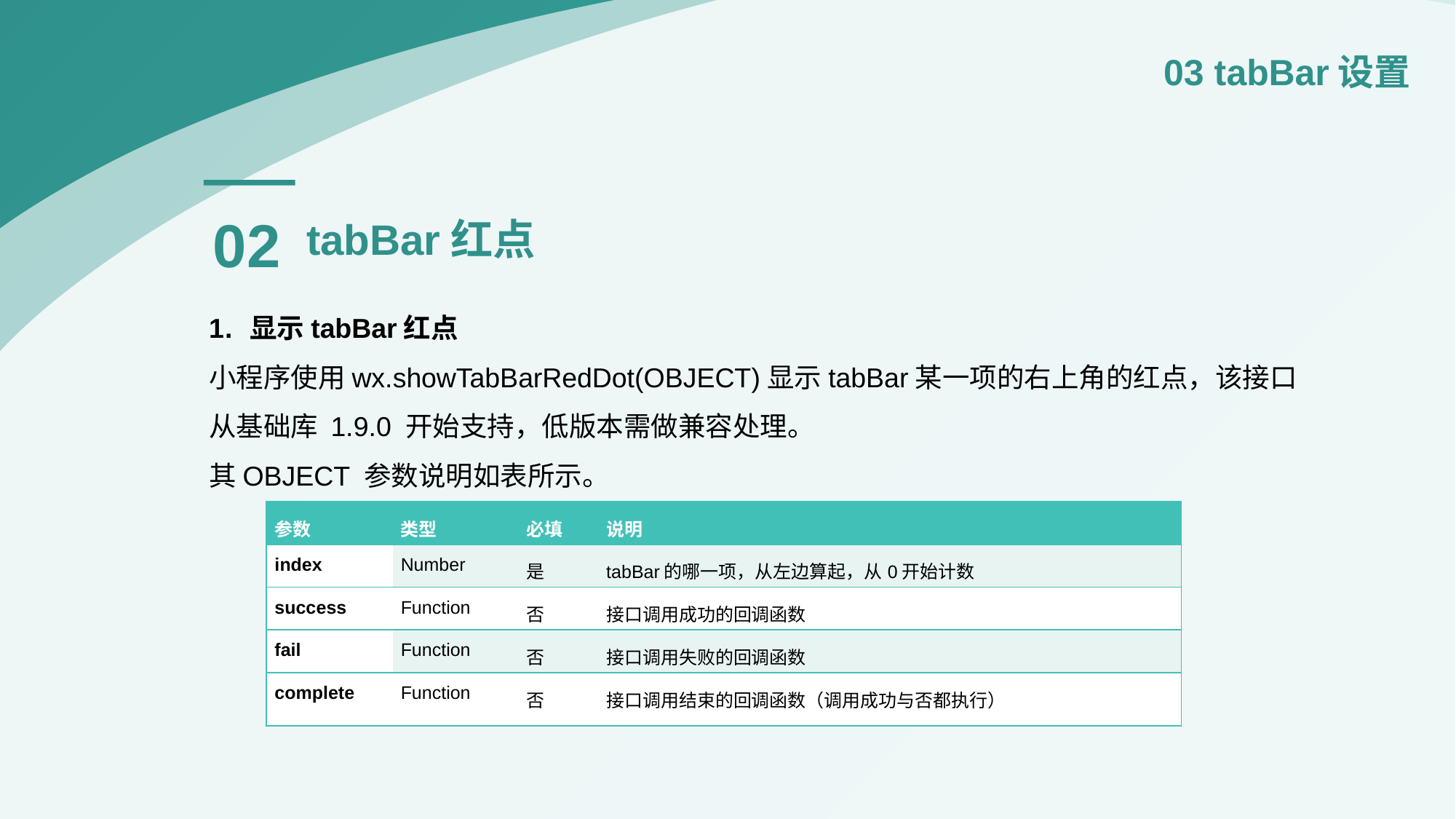

03 tabBar设置
02

tabBar红点
显示tabBar红点
小程序使用wx.showTabBarRedDot(OBJECT)显示tabBar某一项的右上角的红点，该接口从基础库 1.9.0 开始支持，低版本需做兼容处理。
其OBJECT 参数说明如表所示。

| 参数 | 类型 | 必填 | 说明 |
| --- | --- | --- | --- |
| index | Number | 是 | tabBar的哪一项，从左边算起，从0开始计数 |
| success | Function | 否 | 接口调用成功的回调函数 |
| fail | Function | 否 | 接口调用失败的回调函数 |
| complete | Function | 否 | 接口调用结束的回调函数（调用成功与否都执行） |